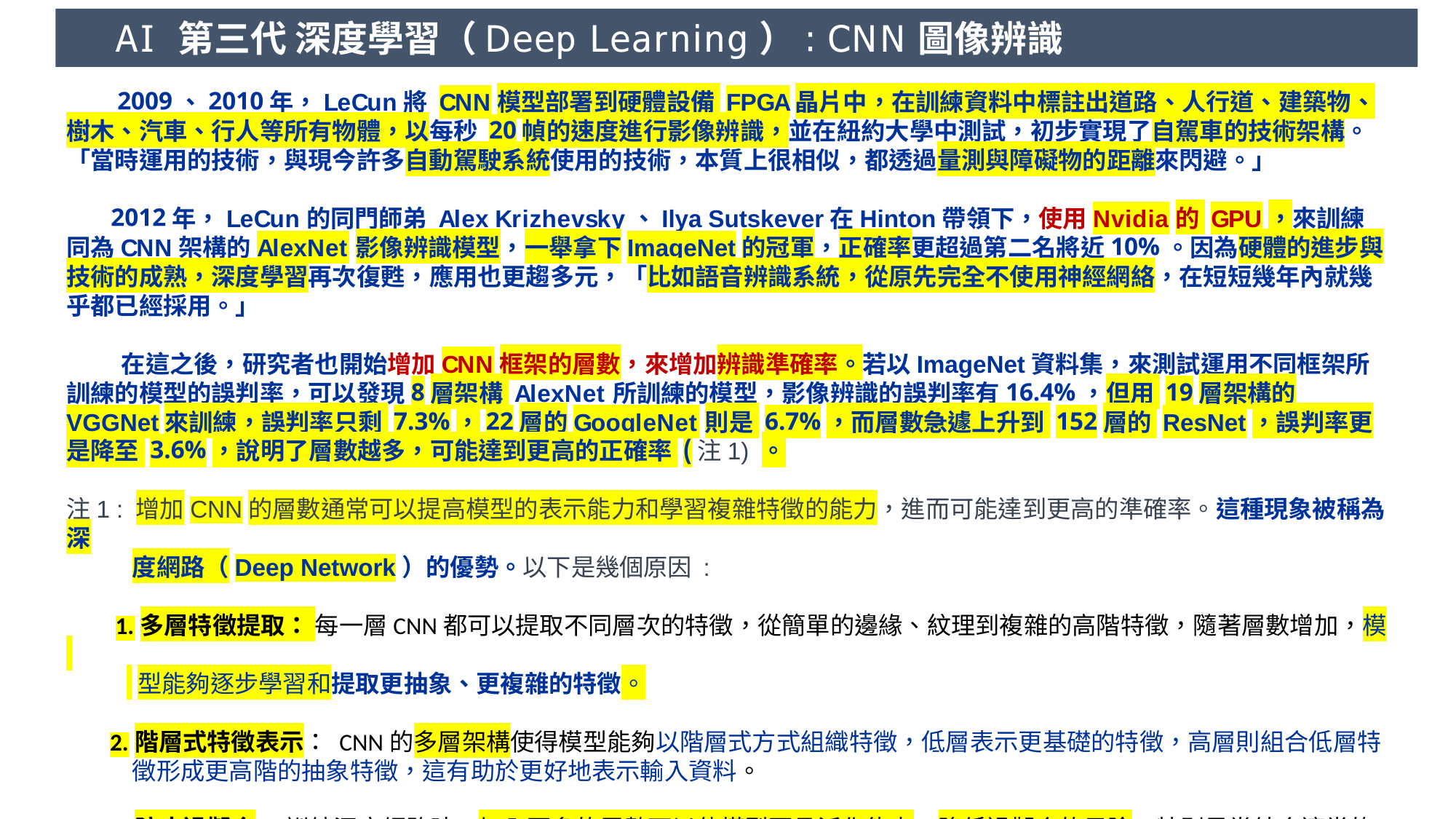

AI 第三代 深度學習（Deep Learning）: CNN圖像辨識
        2009、2010年，LeCun將 CNN模型部署到硬體設備 FPGA晶片中，在訓練資料中標註出道路、人行道、建築物、樹木、汽車、行人等所有物體，以每秒 20幀的速度進行影像辨識，並在紐約大學中測試，初步實現了自駕車的技術架構。「當時運用的技術，與現今許多自動駕駛系統使用的技術，本質上很相似，都透過量測與障礙物的距離來閃避。」

       2012年，LeCun的同門師弟 Alex Krizhevsky、Ilya Sutskever在Hinton帶領下，使用Nvidia的 GPU，來訓練同為CNN架構的AlexNet影像辨識模型，一舉拿下ImageNet的冠軍，正確率更超過第二名將近10%。因為硬體的進步與技術的成熟，深度學習再次復甦，應用也更趨多元，「比如語音辨識系統，從原先完全不使用神經網絡，在短短幾年內就幾乎都已經採用。」

         在這之後，研究者也開始增加CNN框架的層數，來增加辨識準確率。若以ImageNet資料集，來測試運用不同框架所訓練的模型的誤判率，可以發現8層架構 AlexNet所訓練的模型，影像辨識的誤判率有16.4%，但用 19層架構的VGGNet來訓練，誤判率只剩 7.3%，22層的GoogleNet則是 6.7%，而層數急遽上升到 152層的 ResNet，誤判率更是降至 3.6%，說明了層數越多，可能達到更高的正確率 (注1) 。

注1 : 增加CNN的層數通常可以提高模型的表示能力和學習複雜特徵的能力，進而可能達到更高的準確率。這種現象被稱為深
           度網路（Deep Network）的優勢。以下是幾個原因 :

         1.多層特徵提取： 每一層CNN都可以提取不同層次的特徵，從簡單的邊緣、紋理到複雜的高階特徵，隨著層數增加，模
            型能夠逐步學習和提取更抽象、更複雜的特徵。

        2.階層式特徵表示： CNN的多層架構使得模型能夠以階層式方式組織特徵，低層表示更基礎的特徵，高層則組合低層特
           徵形成更高階的抽象特徵，這有助於更好地表示輸入資料。

        3.防止過擬合： 訓練深度網路時，加入更多的層數可以使模型更具泛化能力，降低過擬合的風險，特別是當結合適當的
            正則化技術時。